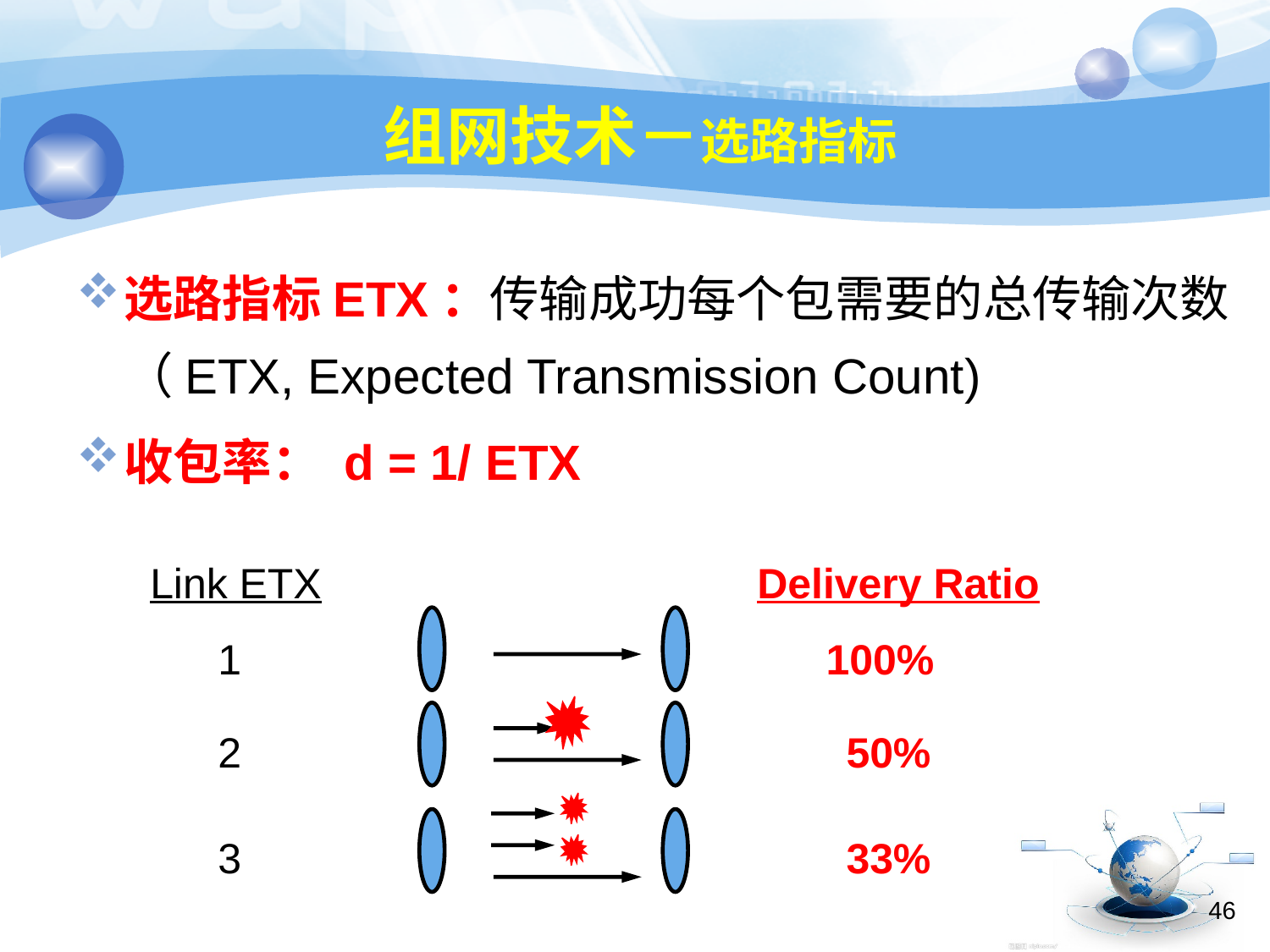

# 组网技术－选路指标
选路指标ETX：传输成功每个包需要的总传输次数（ETX, Expected Transmission Count)
收包率： d = 1/ ETX
Link ETX
Delivery Ratio

1
100%

2
50%

3
33%

46